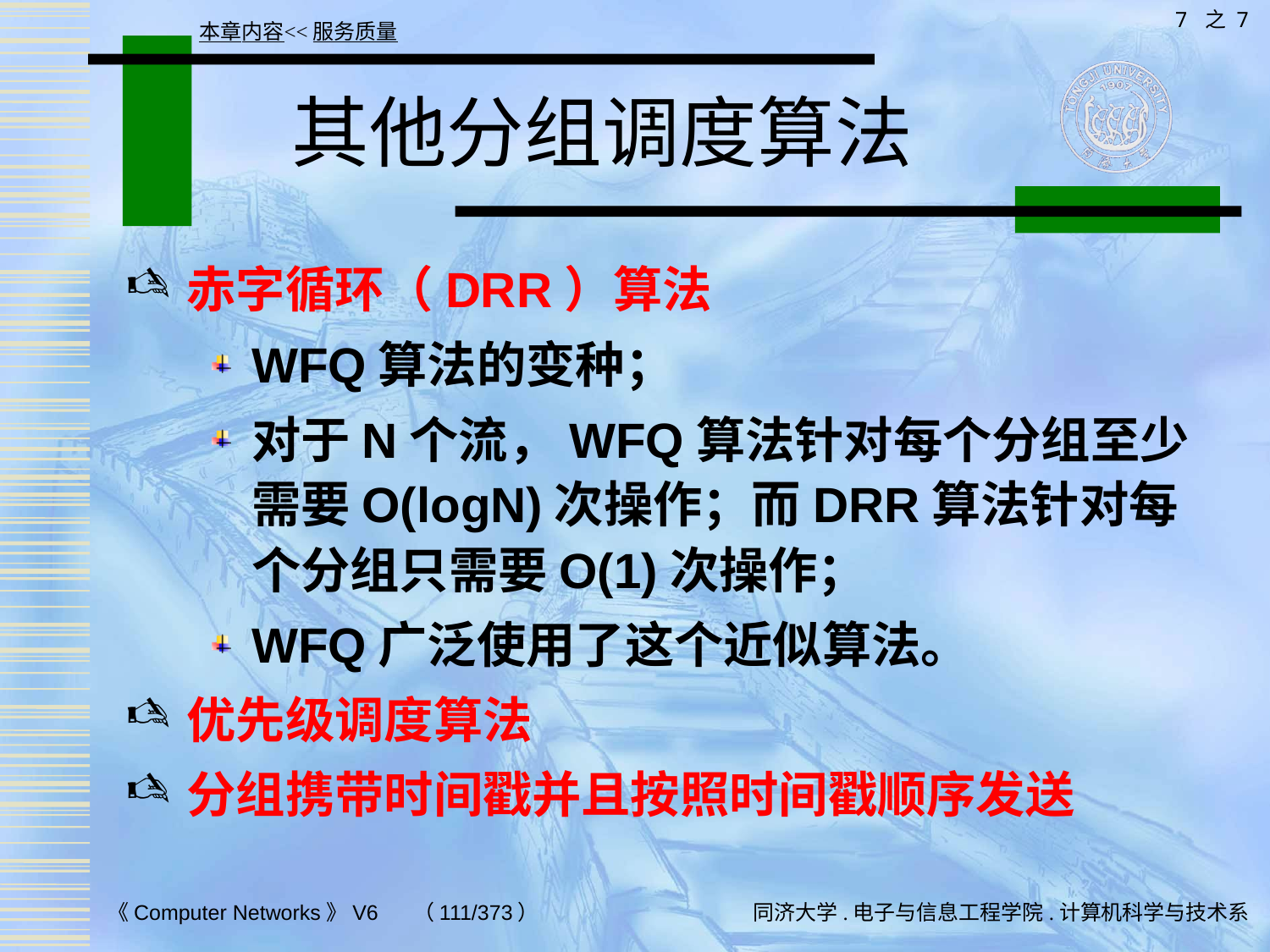

7 之 7
本章内容<<服务质量
# 其他分组调度算法
赤字循环（DRR）算法
WFQ算法的变种；
对于N个流，WFQ算法针对每个分组至少需要O(logN)次操作；而DRR算法针对每个分组只需要O(1)次操作；
WFQ广泛使用了这个近似算法。
优先级调度算法
分组携带时间戳并且按照时间戳顺序发送